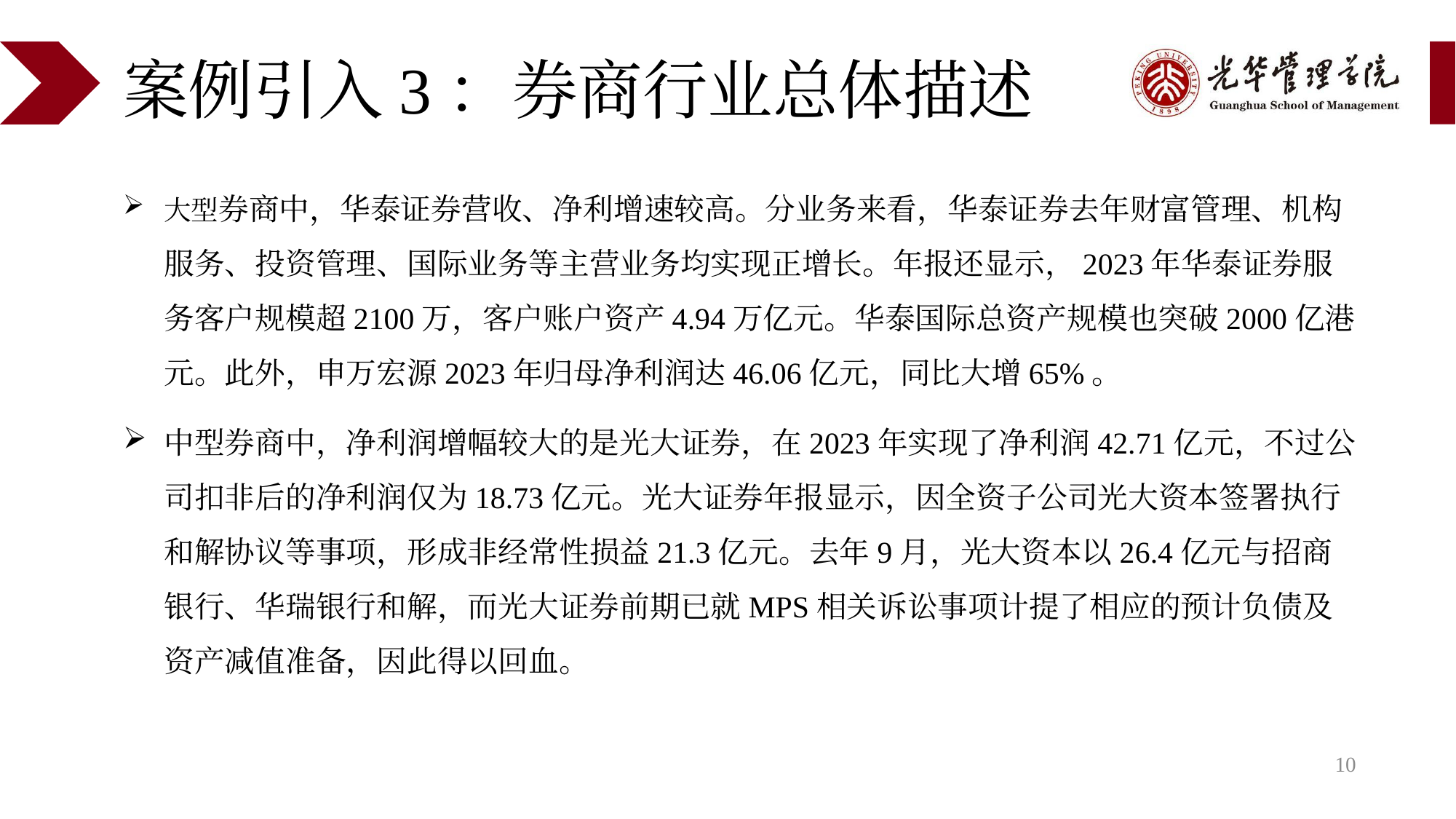

# 案例引入3：券商行业总体描述
大型券商中，华泰证券营收、净利增速较高。分业务来看，华泰证券去年财富管理、机构服务、投资管理、国际业务等主营业务均实现正增长。年报还显示，2023年华泰证券服务客户规模超2100万，客户账户资产4.94万亿元。华泰国际总资产规模也突破2000亿港元。此外，申万宏源2023年归母净利润达46.06亿元，同比大增65%。
中型券商中，净利润增幅较大的是光大证券，在2023年实现了净利润42.71亿元，不过公司扣非后的净利润仅为18.73亿元。光大证券年报显示，因全资子公司光大资本签署执行和解协议等事项，形成非经常性损益21.3亿元。去年9月，光大资本以26.4亿元与招商银行、华瑞银行和解，而光大证券前期已就MPS相关诉讼事项计提了相应的预计负债及资产减值准备，因此得以回血。
10